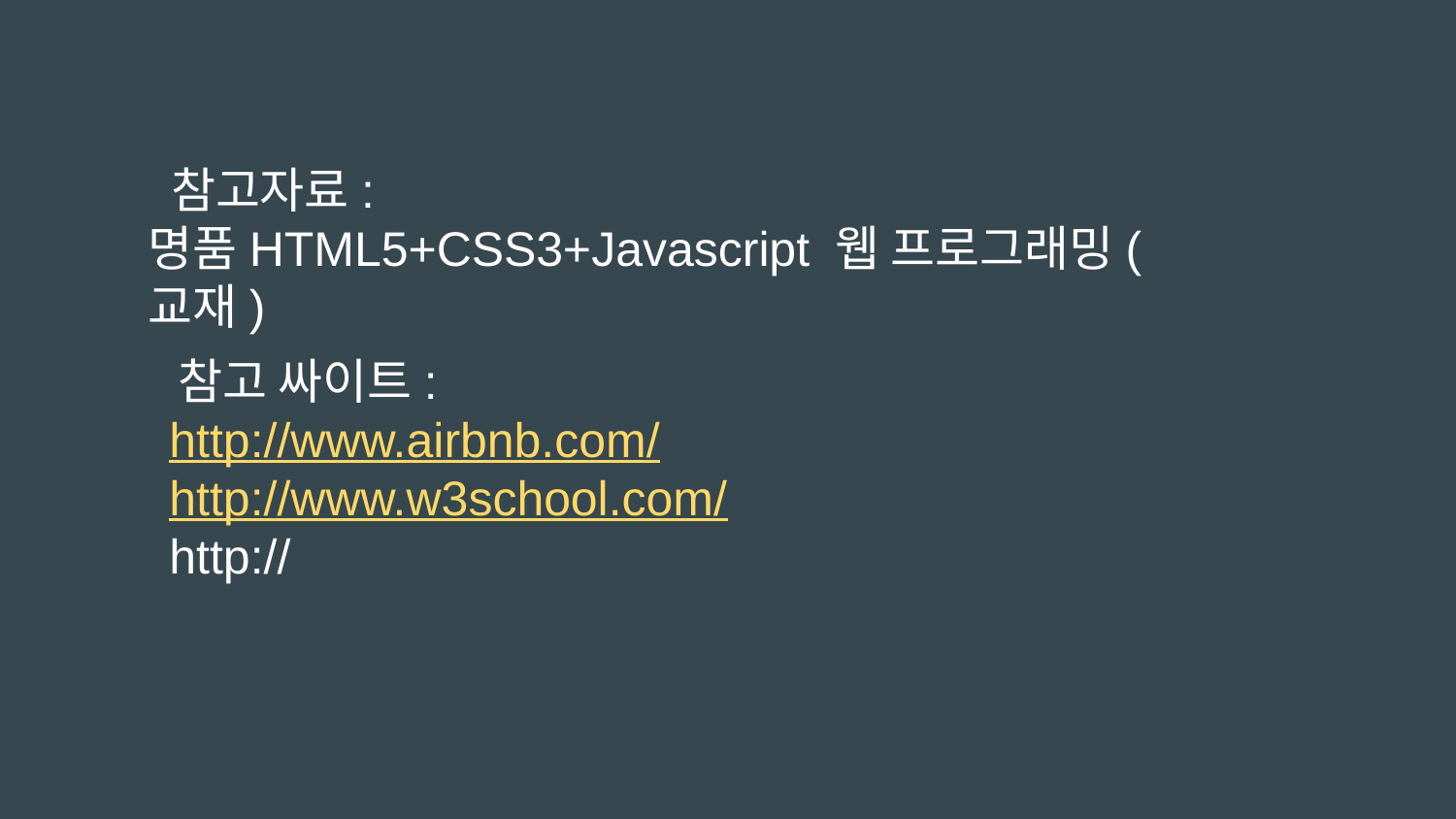

참고자료:
명품HTML5+CSS3+Javascript 웹 프로그래밍(교재)
 참고 싸이트:
 http://www.airbnb.com/
 http://www.w3school.com/
 http://